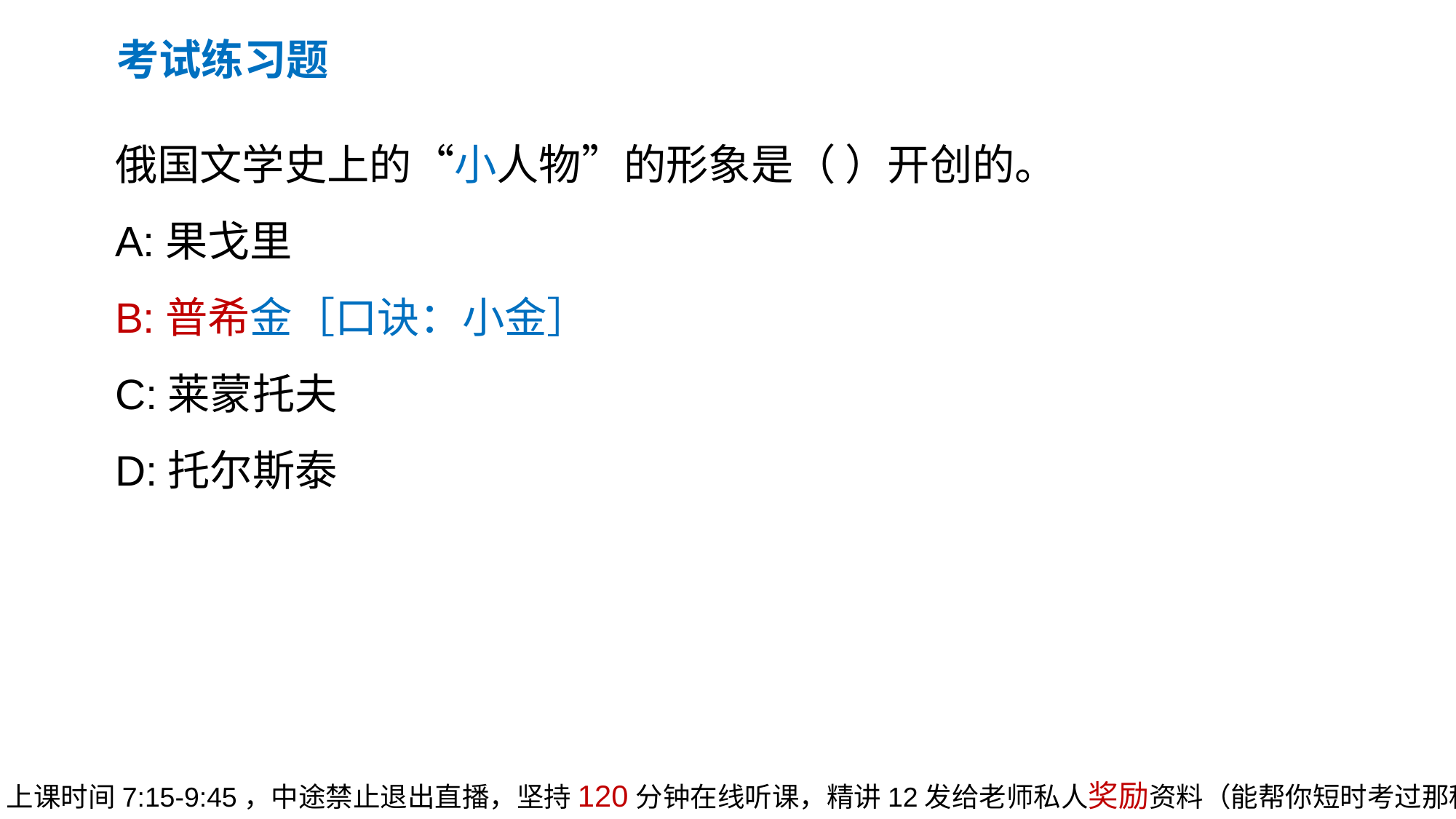

考试练习题
俄国文学史上的“小人物”的形象是（ ）开创的。
A:果戈里
B:普希金［口诀：小金］
C:莱蒙托夫
D:托尔斯泰